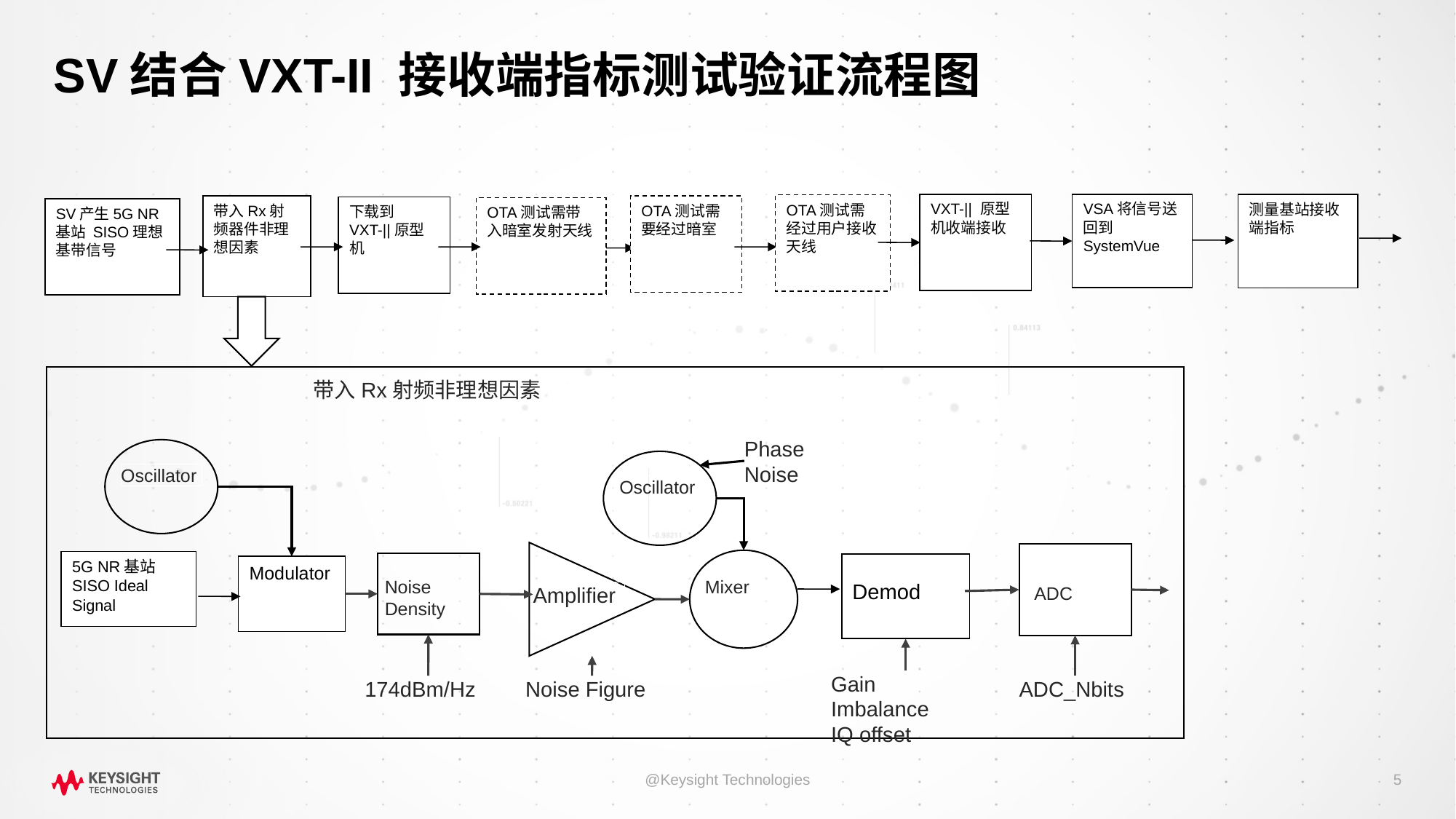

# SV结合VXT-II 接收端指标测试验证流程图

VXT-|| 原型机收端接收
VSA将信号送回到SystemVue
测量基站接收端指标
OTA测试需经过用户接收天线
带入Rx射频器件非理想因素
OTA测试需要经过暗室
下载到VXT-||原型机
OTA测试需带入暗室发射天线
SV产生5G NR基站 SISO理想基带信号

带入Rx射频非理想因素
Phase Noise

Oscillator

Oscillator

Amplifier

ADC

Mixer
5G NR基站 SISO Ideal Signal

Noise Density

Demod
Modulator

Gain Imbalance
IQ offset
174dBm/Hz
Noise Figure
ADC_Nbits
@Keysight Technologies